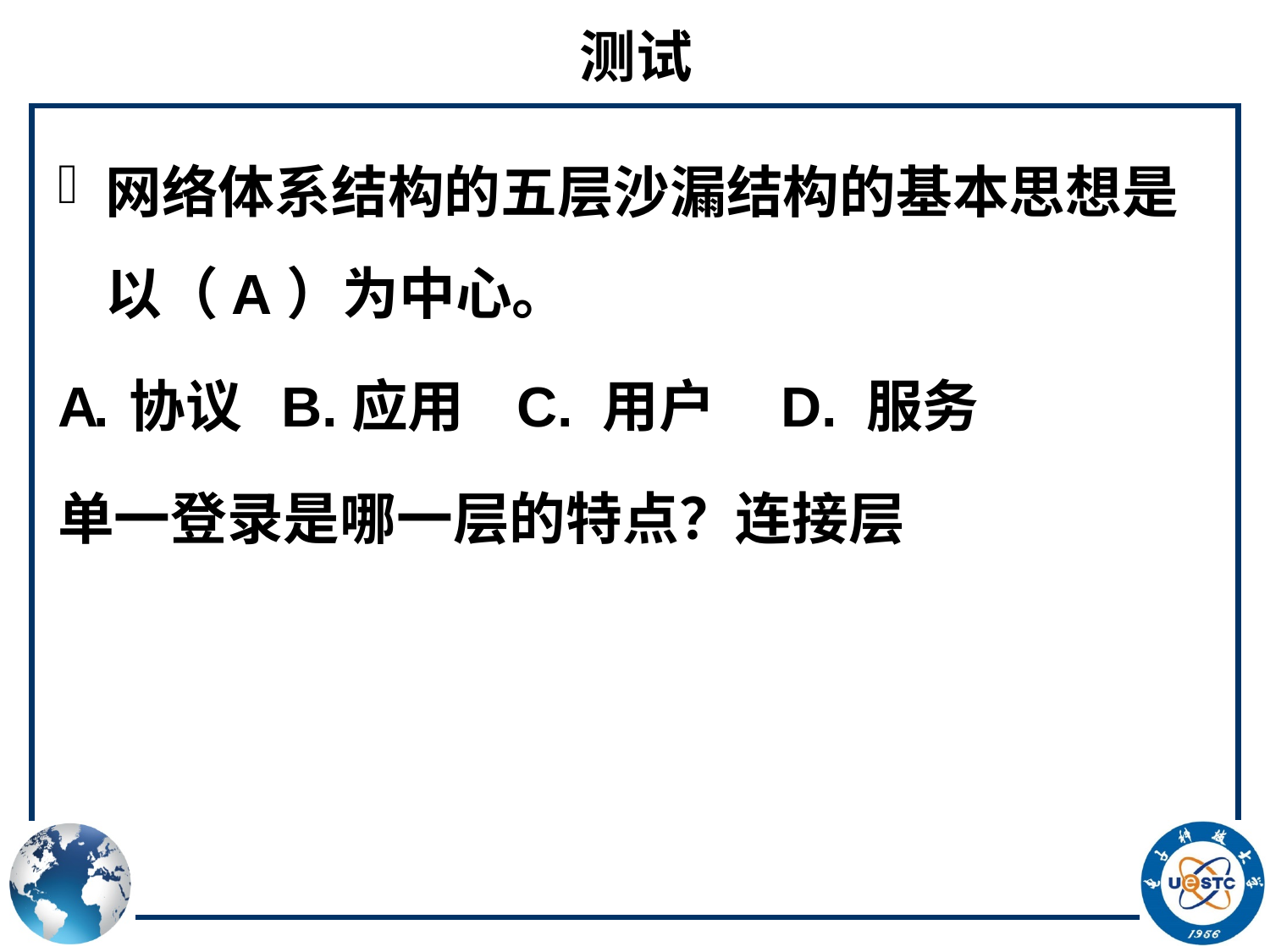

# 测试
网络体系结构的五层沙漏结构的基本思想是以（A）为中心。
协议  B.应用   C. 用户    D. 服务
单一登录是哪一层的特点？连接层